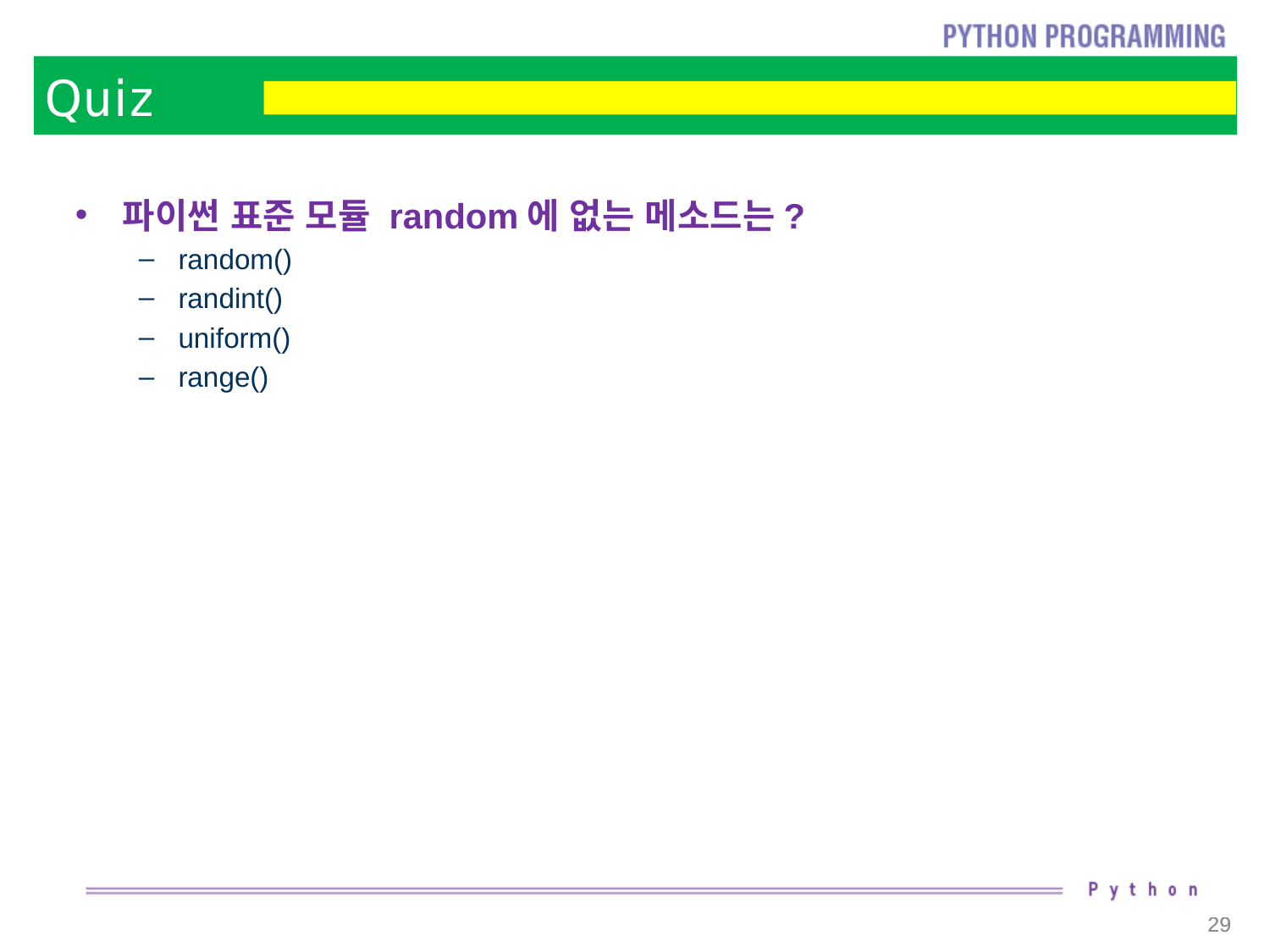

# Quiz

파이썬 표준 모듈 random에 없는 메소드는?
random()
randint()
uniform()
range()
29